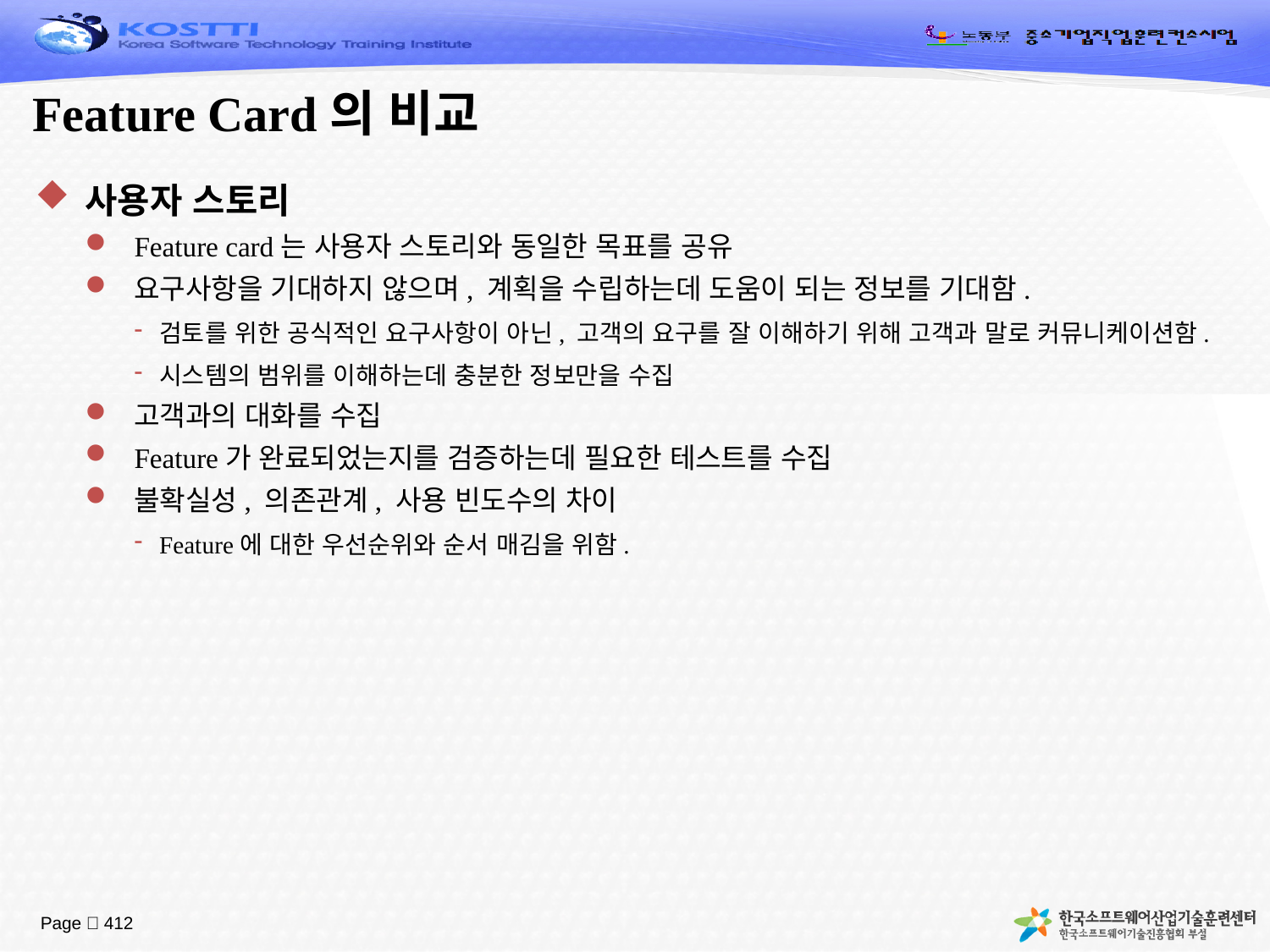

# Feature Card의 비교
사용자 스토리
Feature card는 사용자 스토리와 동일한 목표를 공유
요구사항을 기대하지 않으며, 계획을 수립하는데 도움이 되는 정보를 기대함.
검토를 위한 공식적인 요구사항이 아닌, 고객의 요구를 잘 이해하기 위해 고객과 말로 커뮤니케이션함.
시스템의 범위를 이해하는데 충분한 정보만을 수집
고객과의 대화를 수집
Feature가 완료되었는지를 검증하는데 필요한 테스트를 수집
불확실성, 의존관계, 사용 빈도수의 차이
Feature에 대한 우선순위와 순서 매김을 위함.